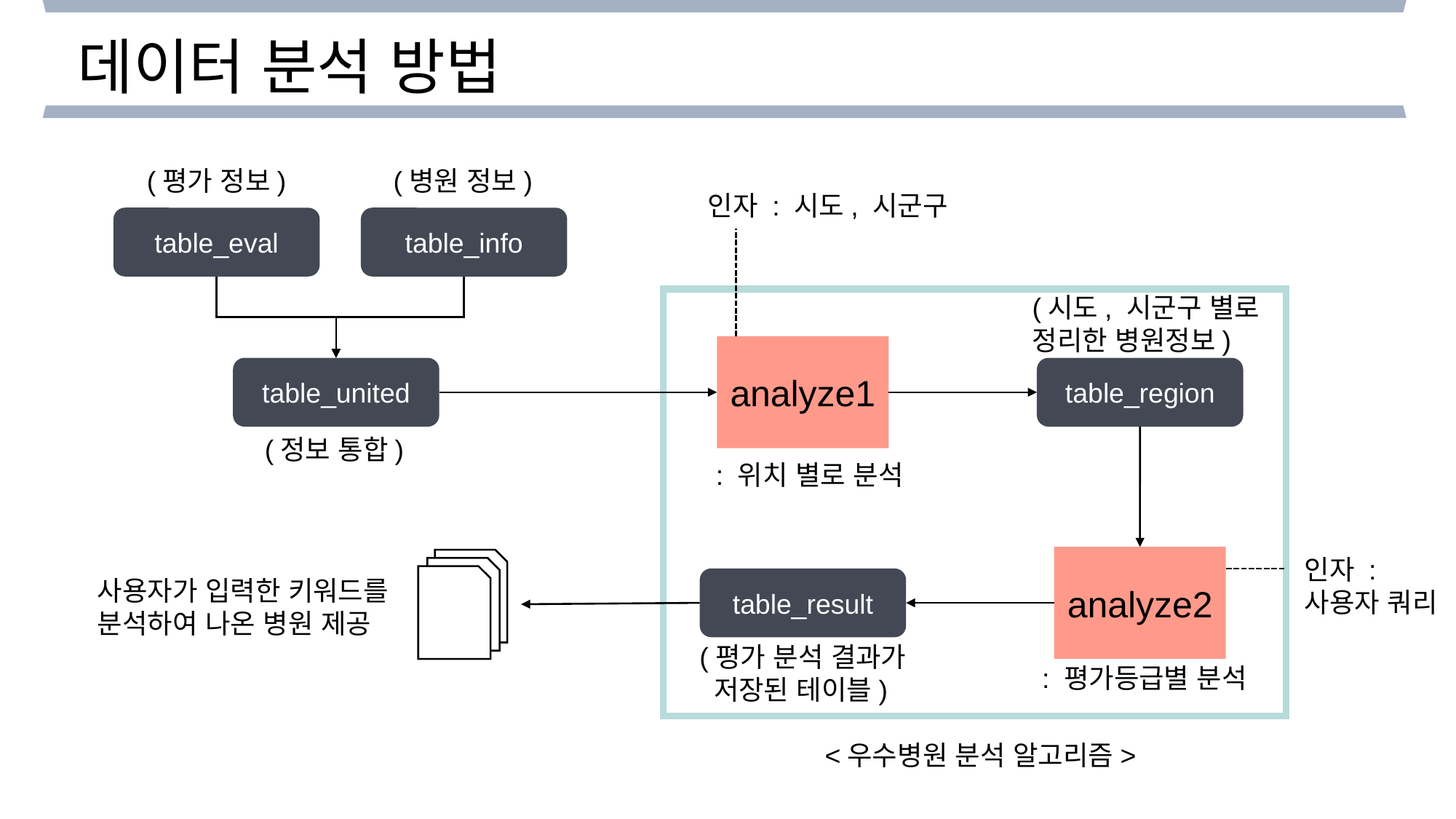

데이터 분석 방법

(평가 정보)
(병원 정보)
인자 : 시도, 시군구
table_eval
table_info
(시도, 시군구 별로
정리한 병원정보)

analyze1
table_united
table_region
(정보 통합)
: 위치 별로 분석
analyze2
인자 :
사용자 쿼리

사용자가 입력한 키워드를
분석하여 나온 병원 제공
table_result
(평가 분석 결과가
 저장된 테이블)
: 평가등급별 분석
<우수병원 분석 알고리즘>